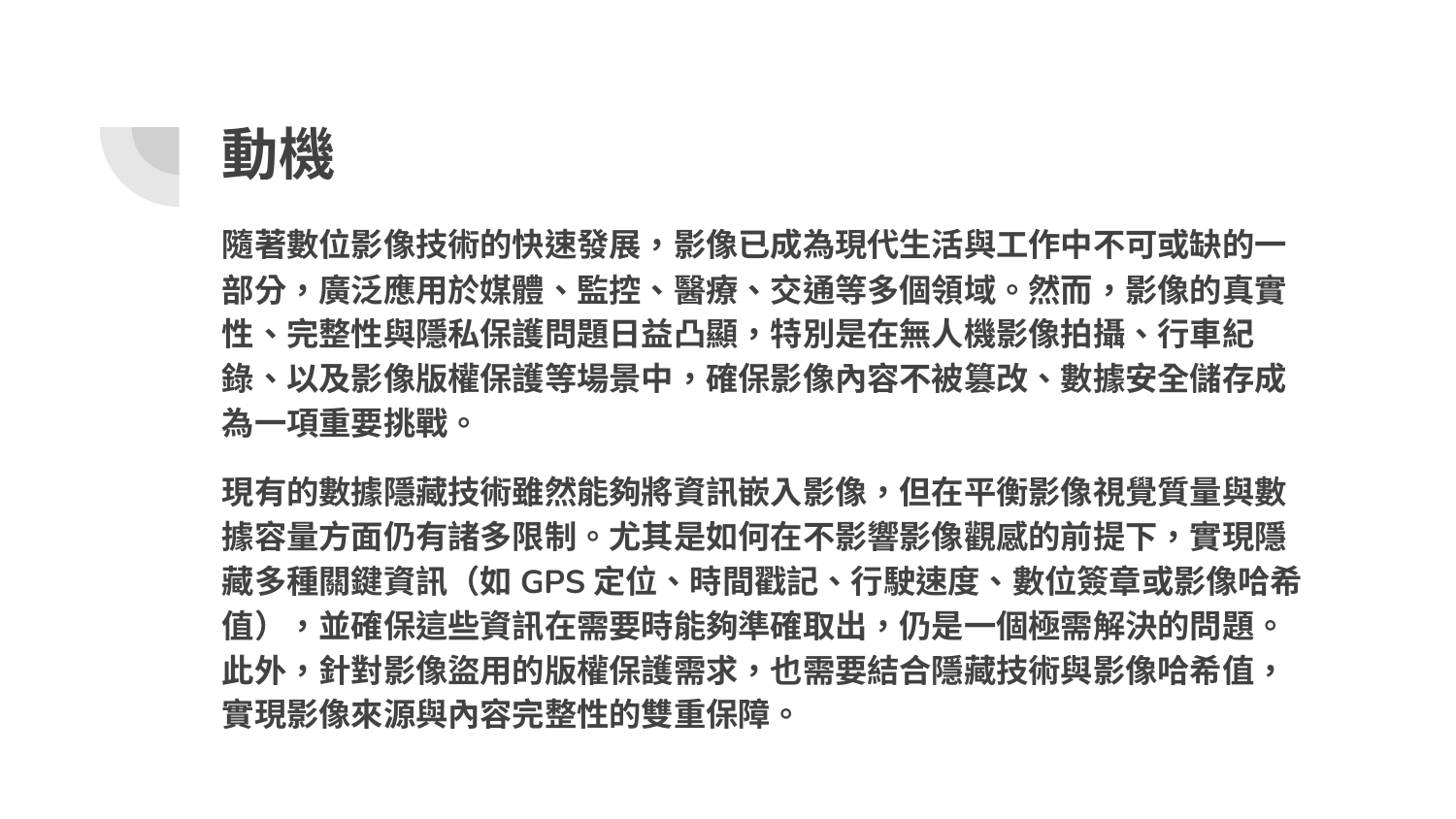

# 動機
隨著數位影像技術的快速發展，影像已成為現代生活與工作中不可或缺的一部分，廣泛應用於媒體、監控、醫療、交通等多個領域。然而，影像的真實性、完整性與隱私保護問題日益凸顯，特別是在無人機影像拍攝、行車紀錄、以及影像版權保護等場景中，確保影像內容不被篡改、數據安全儲存成為一項重要挑戰。
現有的數據隱藏技術雖然能夠將資訊嵌入影像，但在平衡影像視覺質量與數據容量方面仍有諸多限制。尤其是如何在不影響影像觀感的前提下，實現隱藏多種關鍵資訊（如GPS定位、時間戳記、行駛速度、數位簽章或影像哈希值），並確保這些資訊在需要時能夠準確取出，仍是一個極需解決的問題。此外，針對影像盜用的版權保護需求，也需要結合隱藏技術與影像哈希值，實現影像來源與內容完整性的雙重保障。